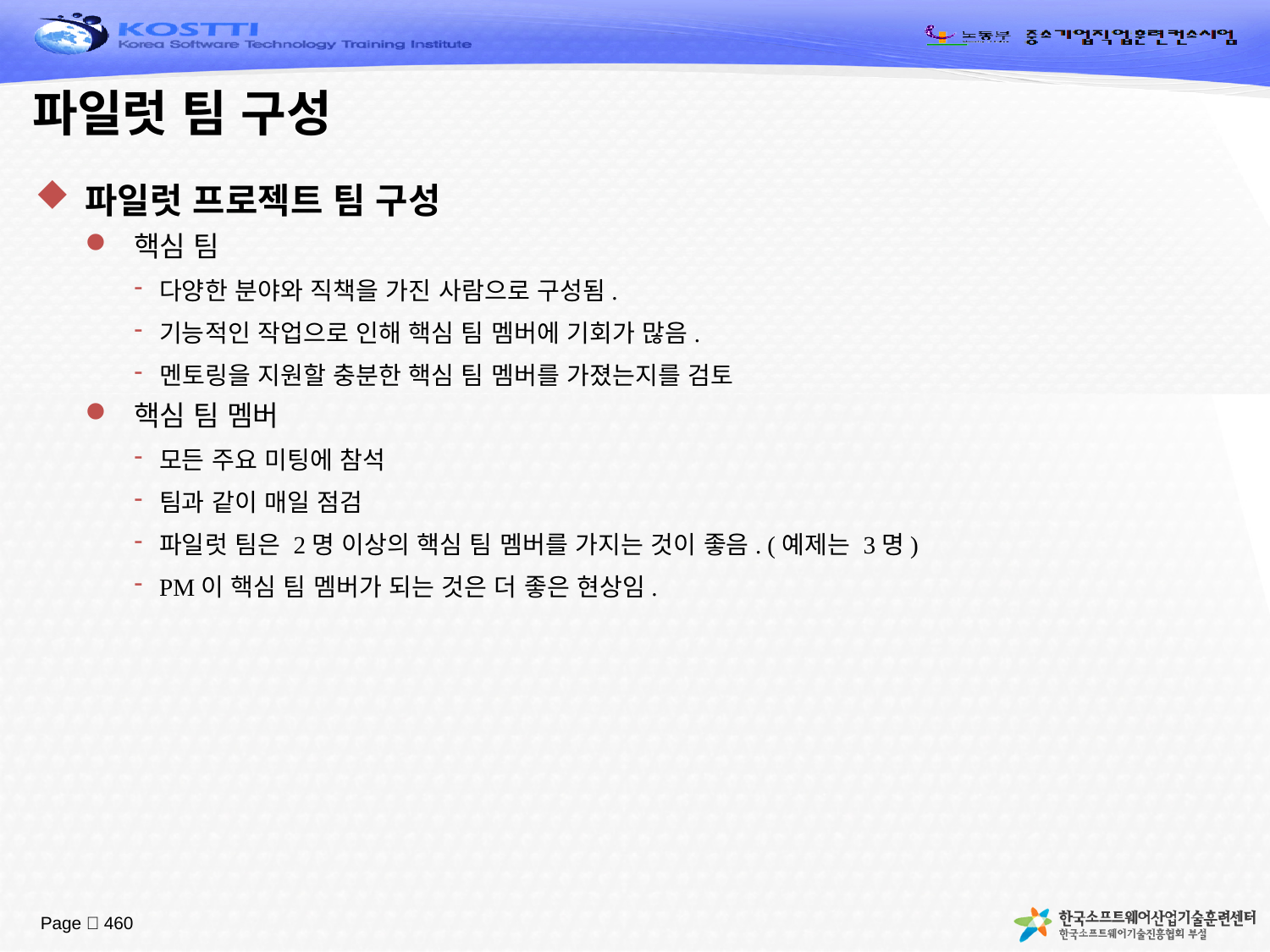

# 파일럿 팀 구성
파일럿 프로젝트 팀 구성
핵심 팀
다양한 분야와 직책을 가진 사람으로 구성됨.
기능적인 작업으로 인해 핵심 팀 멤버에 기회가 많음.
멘토링을 지원할 충분한 핵심 팀 멤버를 가졌는지를 검토
핵심 팀 멤버
모든 주요 미팅에 참석
팀과 같이 매일 점검
파일럿 팀은 2명 이상의 핵심 팀 멤버를 가지는 것이 좋음. (예제는 3명)
PM이 핵심 팀 멤버가 되는 것은 더 좋은 현상임.